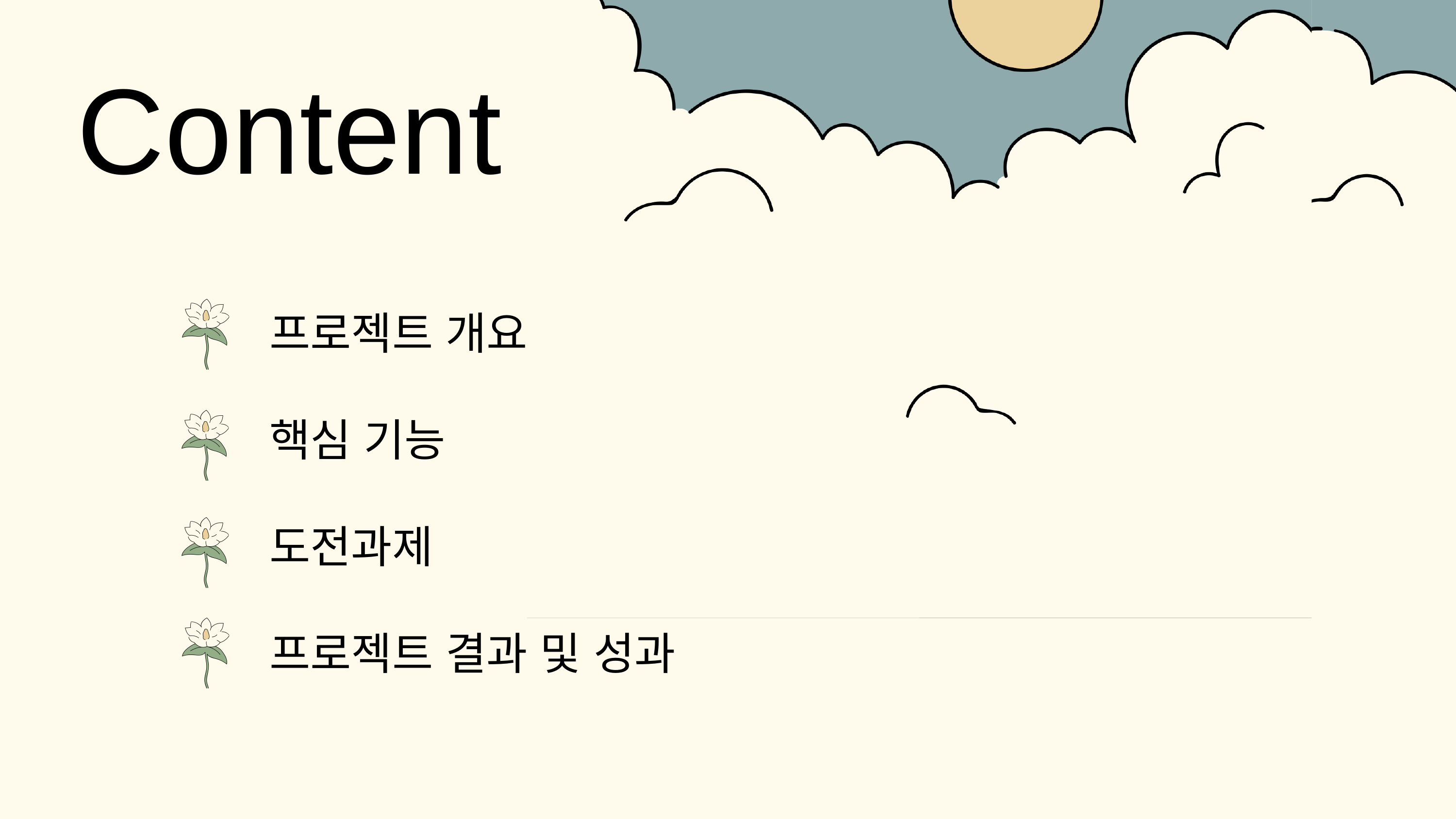

Content

프로젝트 개요

핵심 기능

도전과제

프로젝트 결과 및 성과